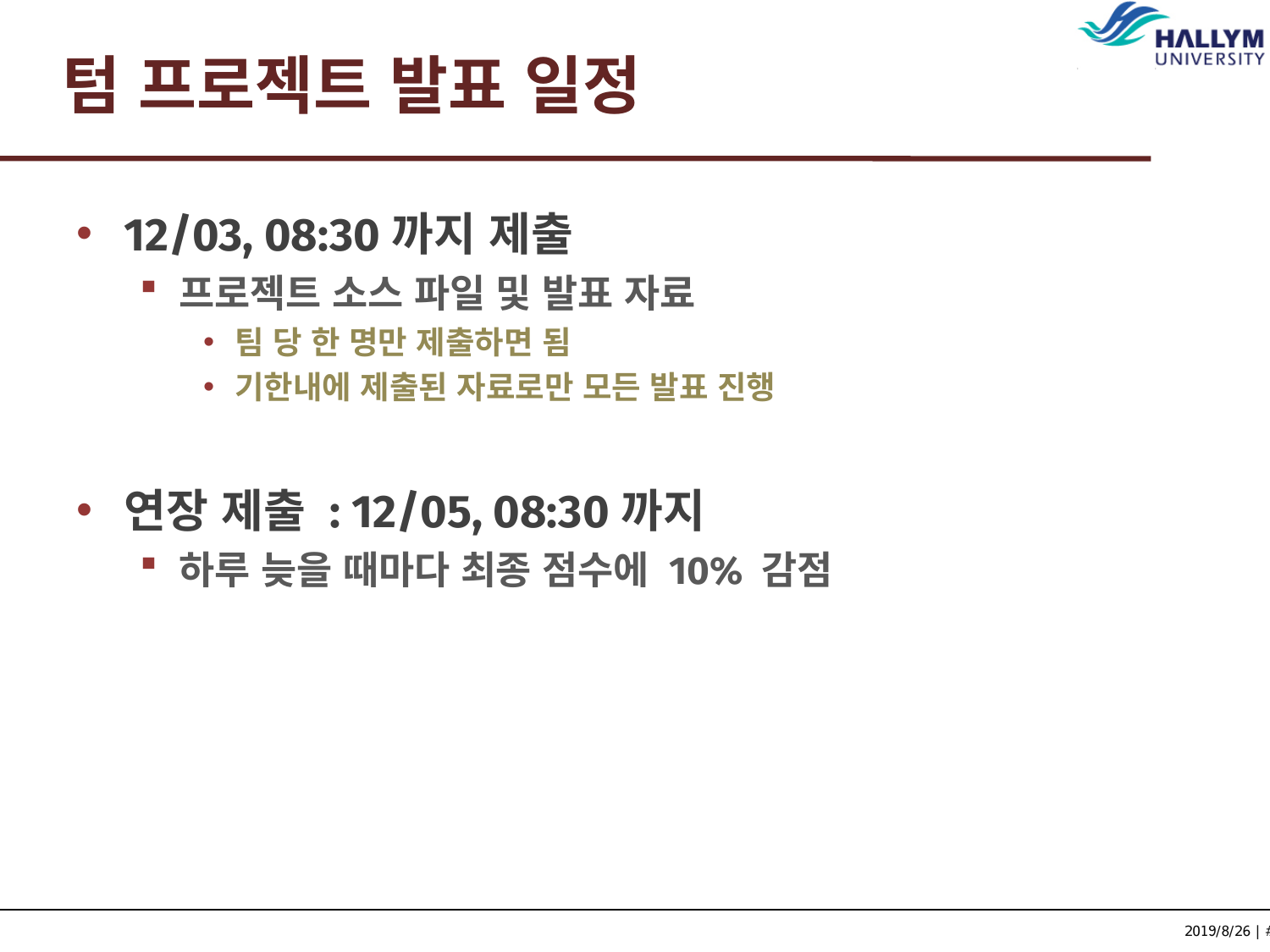

# 텀 프로젝트 발표 일정
12/03, 08:30까지 제출
프로젝트 소스 파일 및 발표 자료
팀 당 한 명만 제출하면 됨
기한내에 제출된 자료로만 모든 발표 진행

연장 제출 : 12/05, 08:30까지
하루 늦을 때마다 최종 점수에 10% 감점